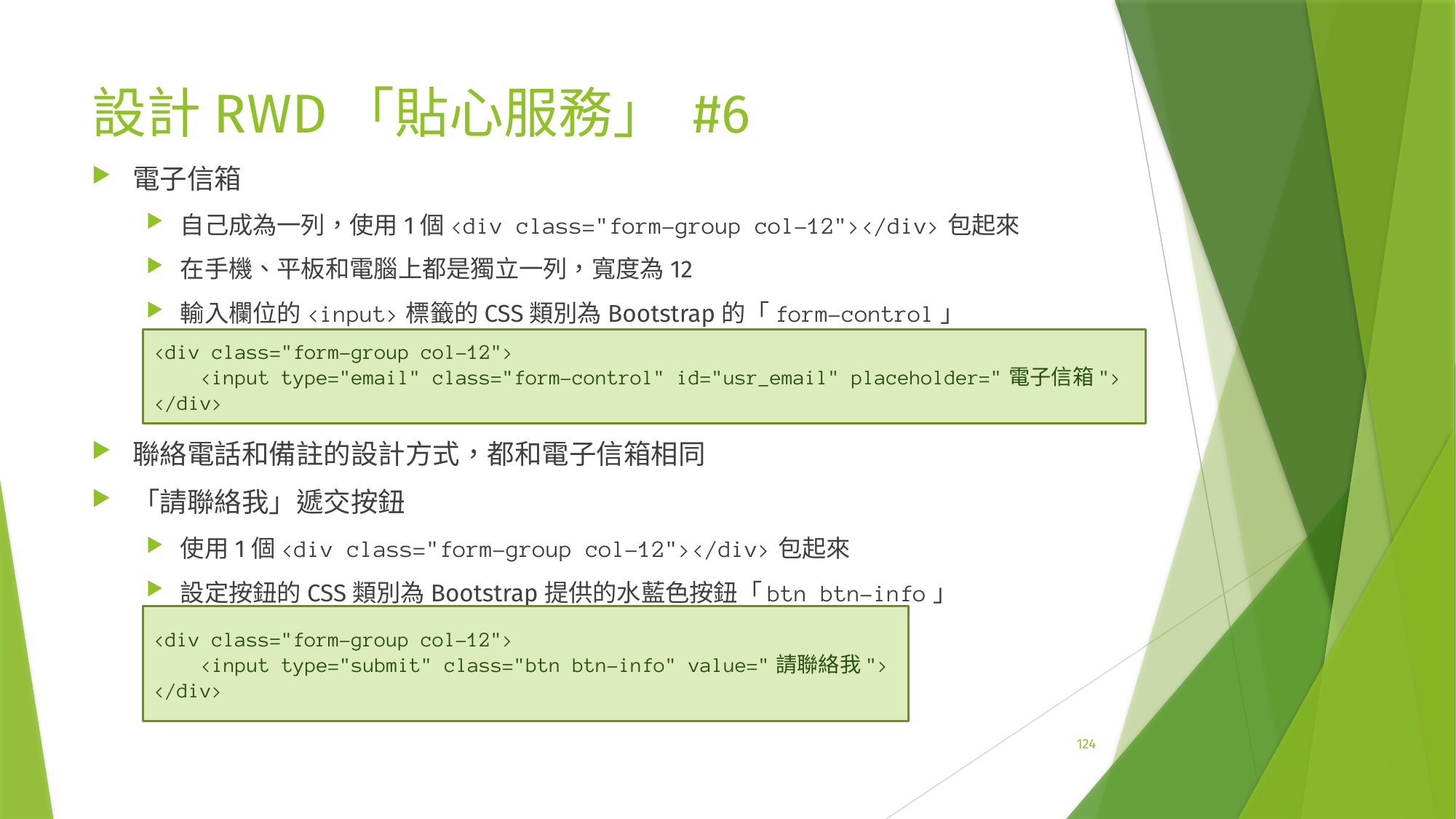

# 設計RWD「貼心服務」 #6
電子信箱
自己成為一列，使用1個<div class="form-group col-12"></div>包起來
在手機、平板和電腦上都是獨立一列，寬度為12
輸入欄位的<input>標籤的CSS類別為Bootstrap的「form-control」

聯絡電話和備註的設計方式，都和電子信箱相同
「請聯絡我」遞交按鈕
使用1個<div class="form-group col-12"></div>包起來
設定按鈕的CSS類別為Bootstrap提供的水藍色按鈕「btn btn-info」
<div class="form-group col-12">
    <input type="email" class="form-control" id="usr_email" placeholder="電子信箱">
</div>
<div class="form-group col-12">
    <input type="submit" class="btn btn-info" value="請聯絡我">
</div>
124